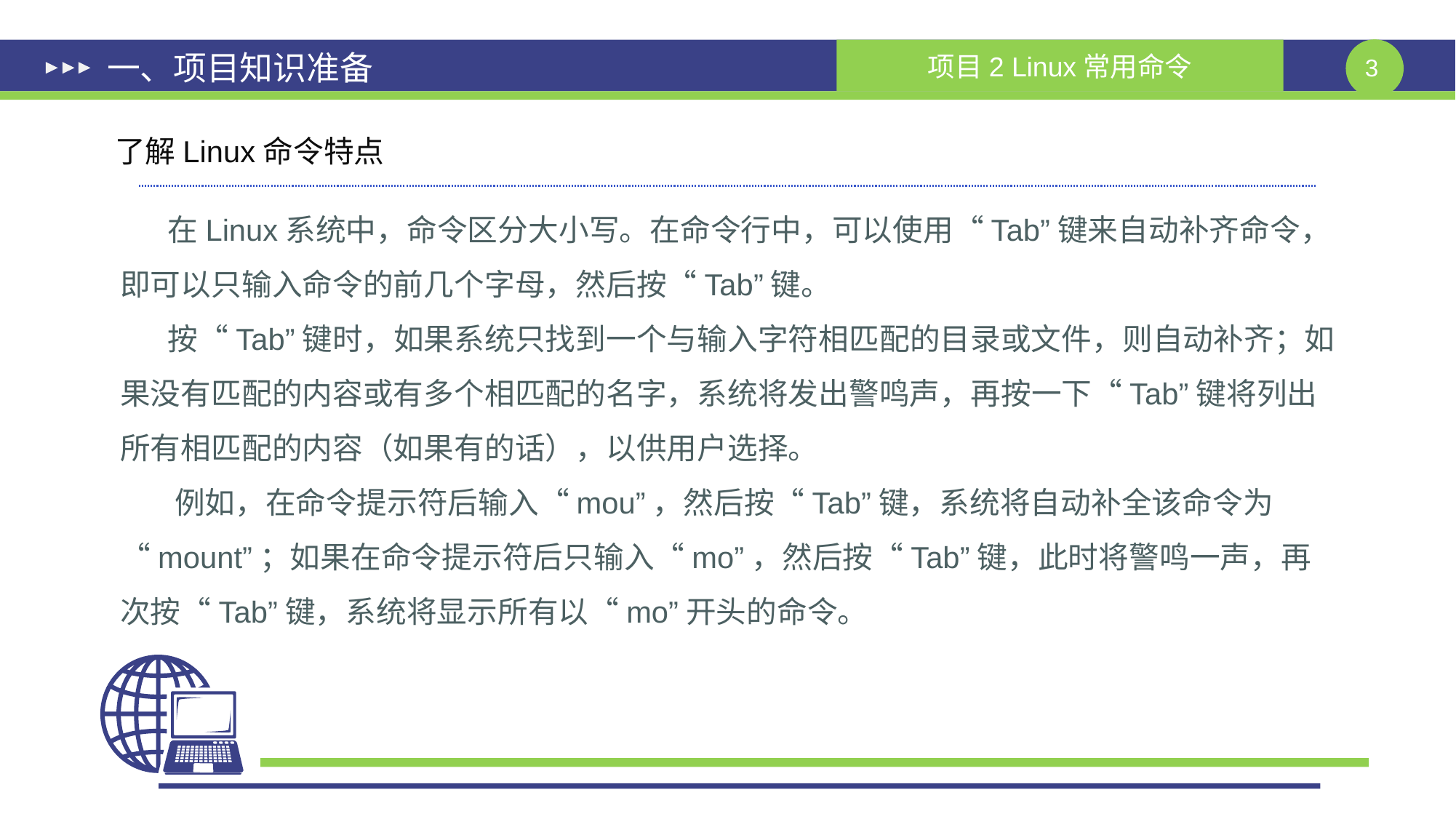

# 一、项目知识准备
了解Linux命令特点

      在Linux系统中，命令区分大小写。在命令行中，可以使用“Tab”键来自动补齐命令，即可以只输入命令的前几个字母，然后按“Tab”键。
      按“Tab”键时，如果系统只找到一个与输入字符相匹配的目录或文件，则自动补齐；如果没有匹配的内容或有多个相匹配的名字，系统将发出警鸣声，再按一下“Tab”键将列出所有相匹配的内容（如果有的话），以供用户选择。
       例如，在命令提示符后输入“mou”，然后按“Tab”键，系统将自动补全该命令为“mount”；如果在命令提示符后只输入“mo”，然后按“Tab”键，此时将警鸣一声，再次按“Tab”键，系统将显示所有以“mo”开头的命令。